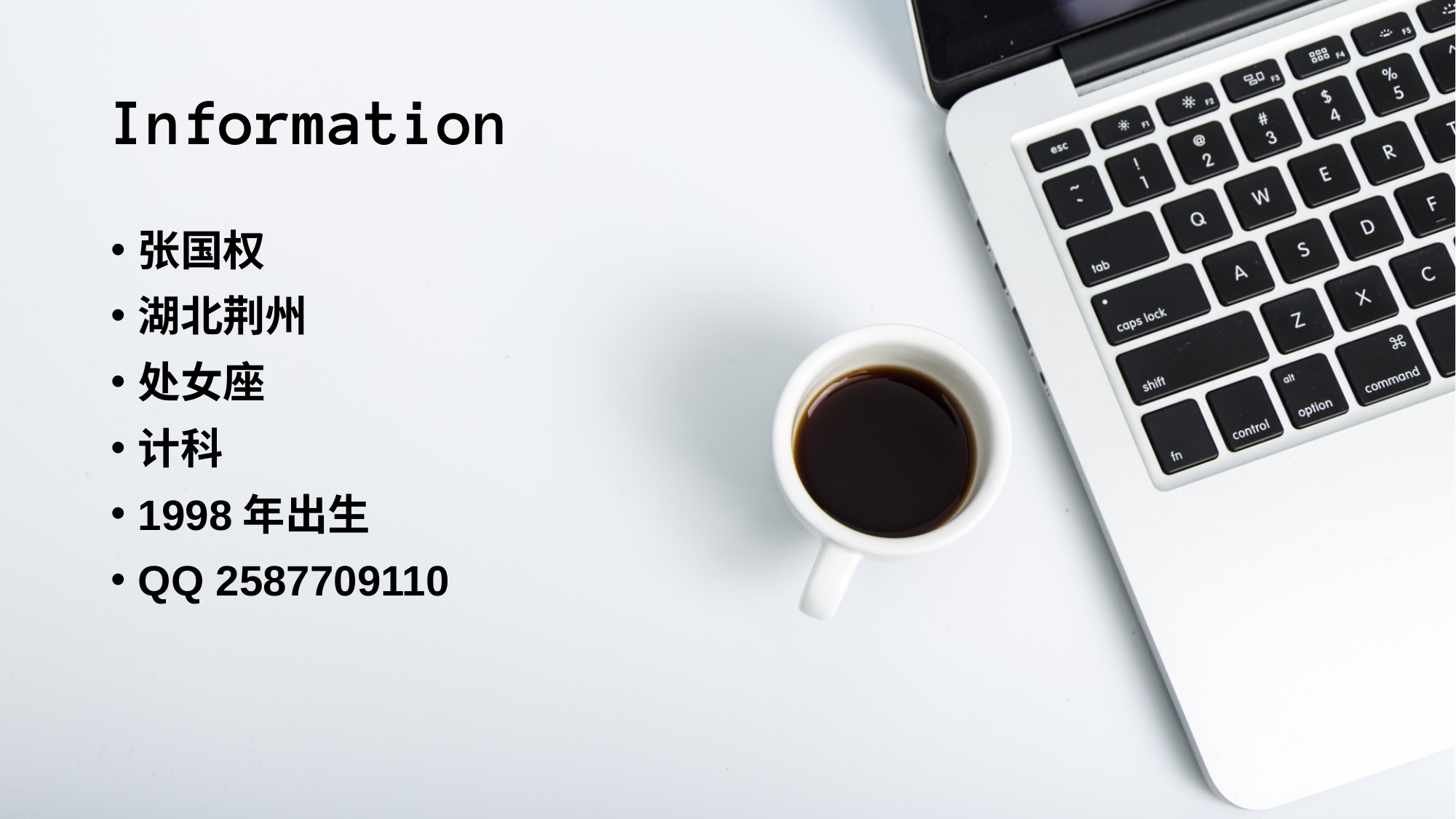

# Information
张国权
湖北荆州
处女座
计科
1998年出生
QQ 2587709110